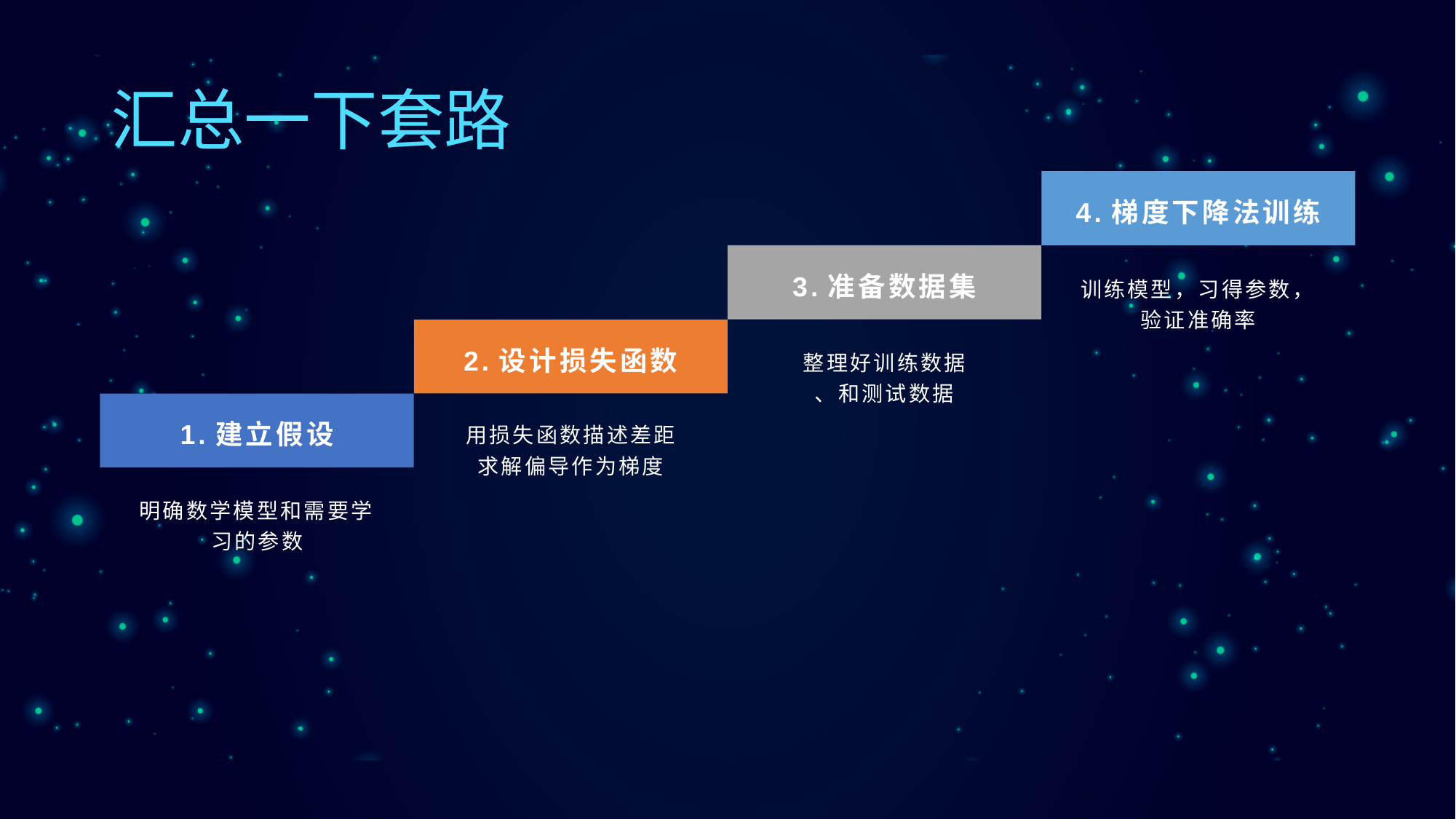

# 汇总一下套路
4.梯度下降法训练
3.准备数据集
训练模型，习得参数，验证准确率
2.设计损失函数
整理好训练数据
、和测试数据
1.建立假设
用损失函数描述差距
求解偏导作为梯度
明确数学模型和需要学习的参数